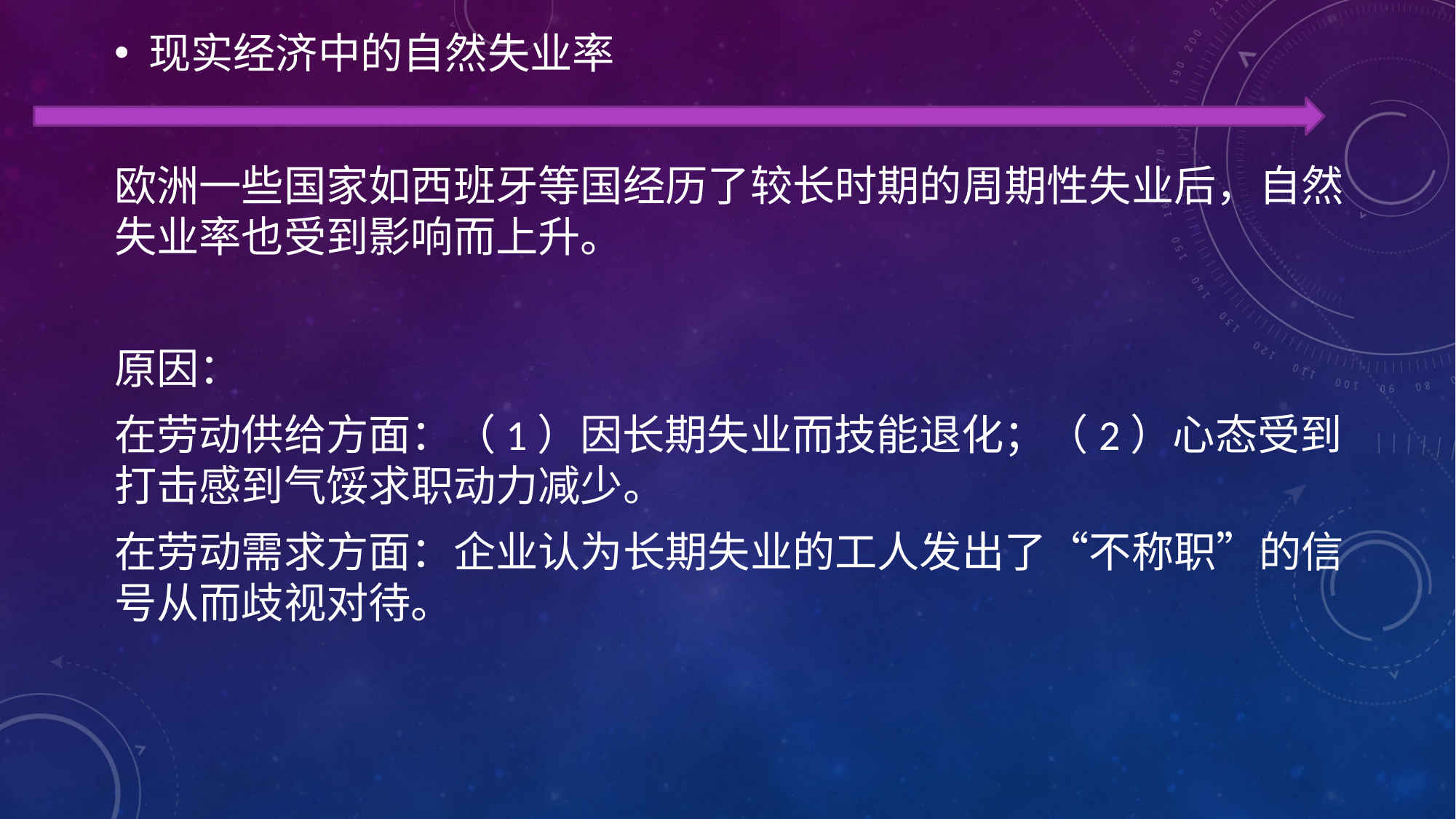

现实经济中的自然失业率

欧洲一些国家如西班牙等国经历了较长时期的周期性失业后，自然失业率也受到影响而上升。

原因：
在劳动供给方面：（1）因长期失业而技能退化；（2）心态受到打击感到气馁求职动力减少。
在劳动需求方面：企业认为长期失业的工人发出了“不称职”的信号从而歧视对待。